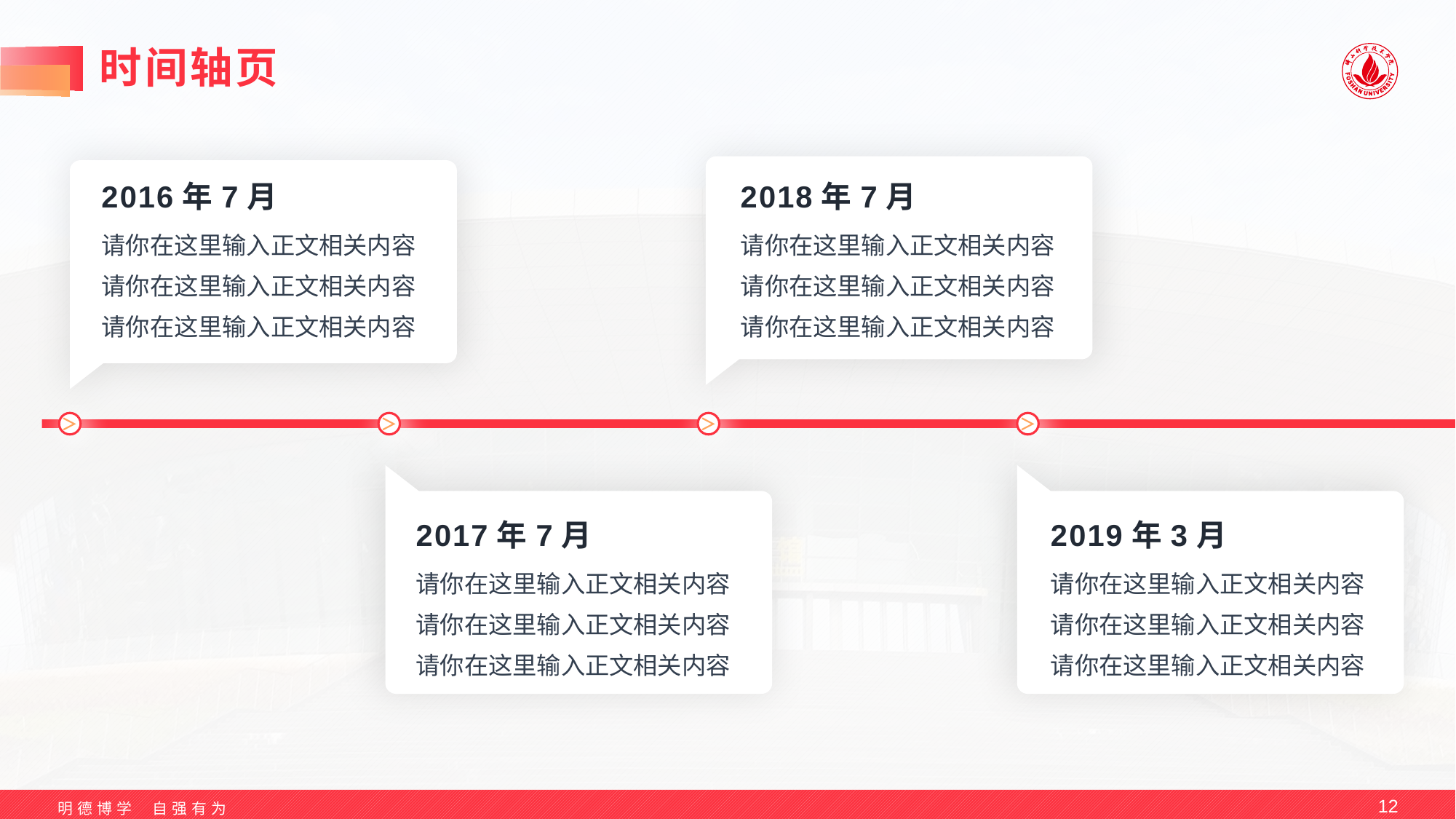

# 时间轴页

2016年7月
2018年7月
请你在这里输入正文相关内容
请你在这里输入正文相关内容
请你在这里输入正文相关内容
请你在这里输入正文相关内容
请你在这里输入正文相关内容
请你在这里输入正文相关内容
＞
＞
＞
＞

2017年7月
2019年3月
请你在这里输入正文相关内容
请你在这里输入正文相关内容
请你在这里输入正文相关内容
请你在这里输入正文相关内容
请你在这里输入正文相关内容
请你在这里输入正文相关内容
12